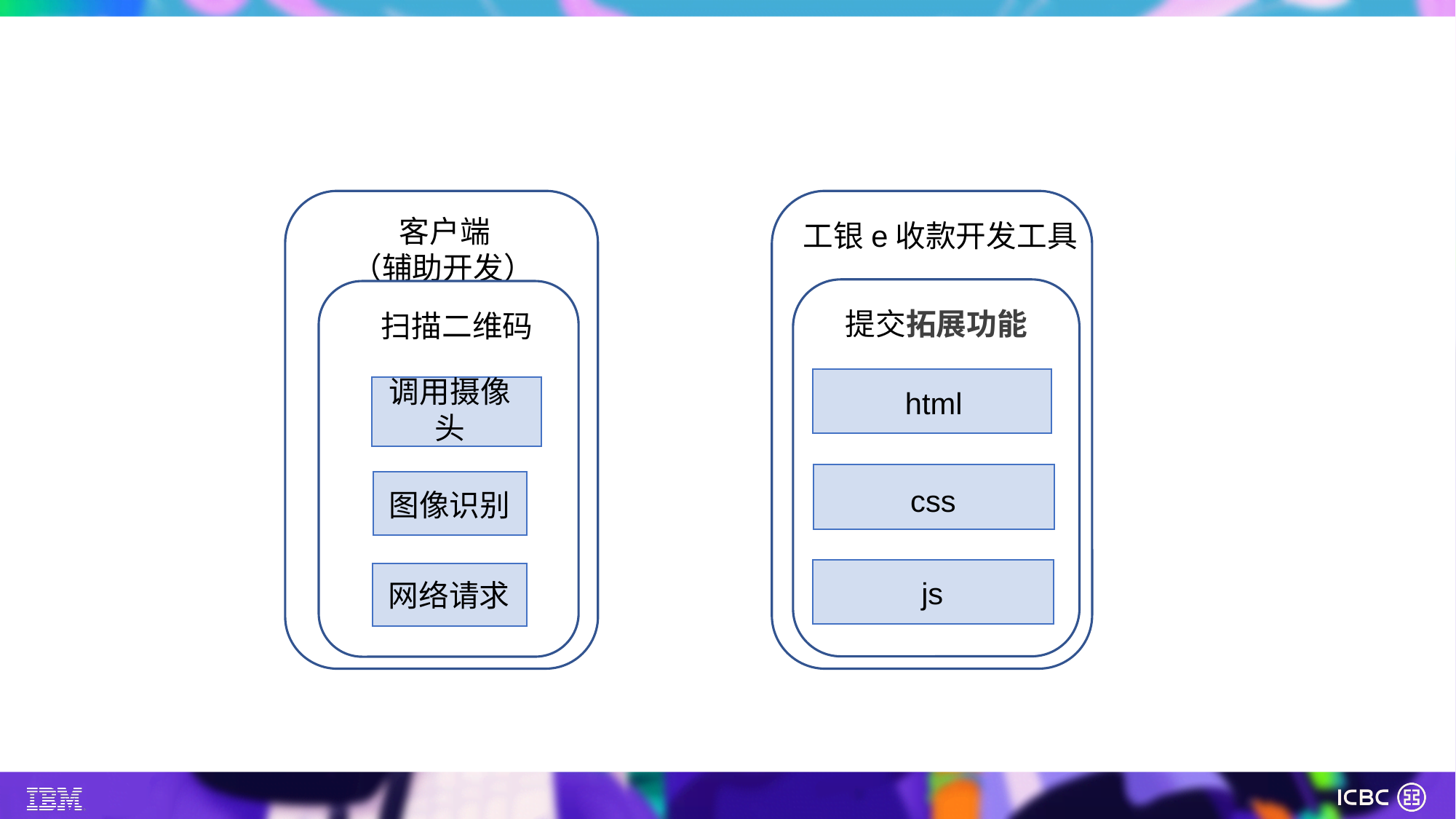

工银e收款开发工具

提交拓展功能

html

css

js

      客户端
（辅助开发）

扫描二维码

调用摄像头

图像识别

网络请求